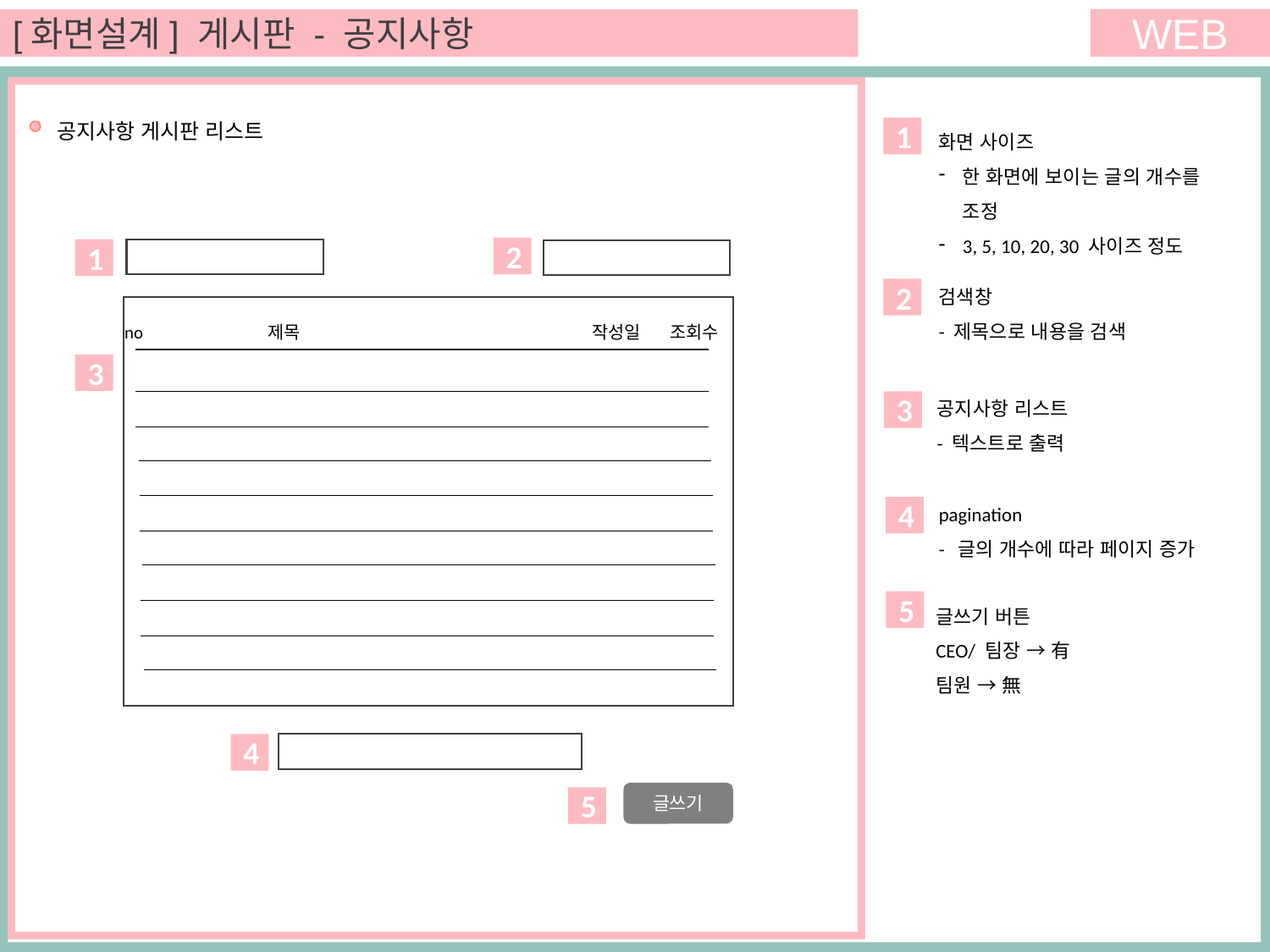

WEB
[화면설계] 게시판 - 공지사항

화면 사이즈
한 화면에 보이는 글의 개수를 조정
3, 5, 10, 20, 30 사이즈 정도
 공지사항 게시판 리스트
1

2
1

검색창
- 제목으로 내용을 검색
2

no                              제목                                                            작성일      조회수
3
공지사항 리스트
- 텍스트로 출력

3
pagination
-  글의 개수에 따라 페이지 증가
4
글쓰기 버튼

5
CEO/ 팀장 → 有
팀원 → 無

4
글쓰기
5